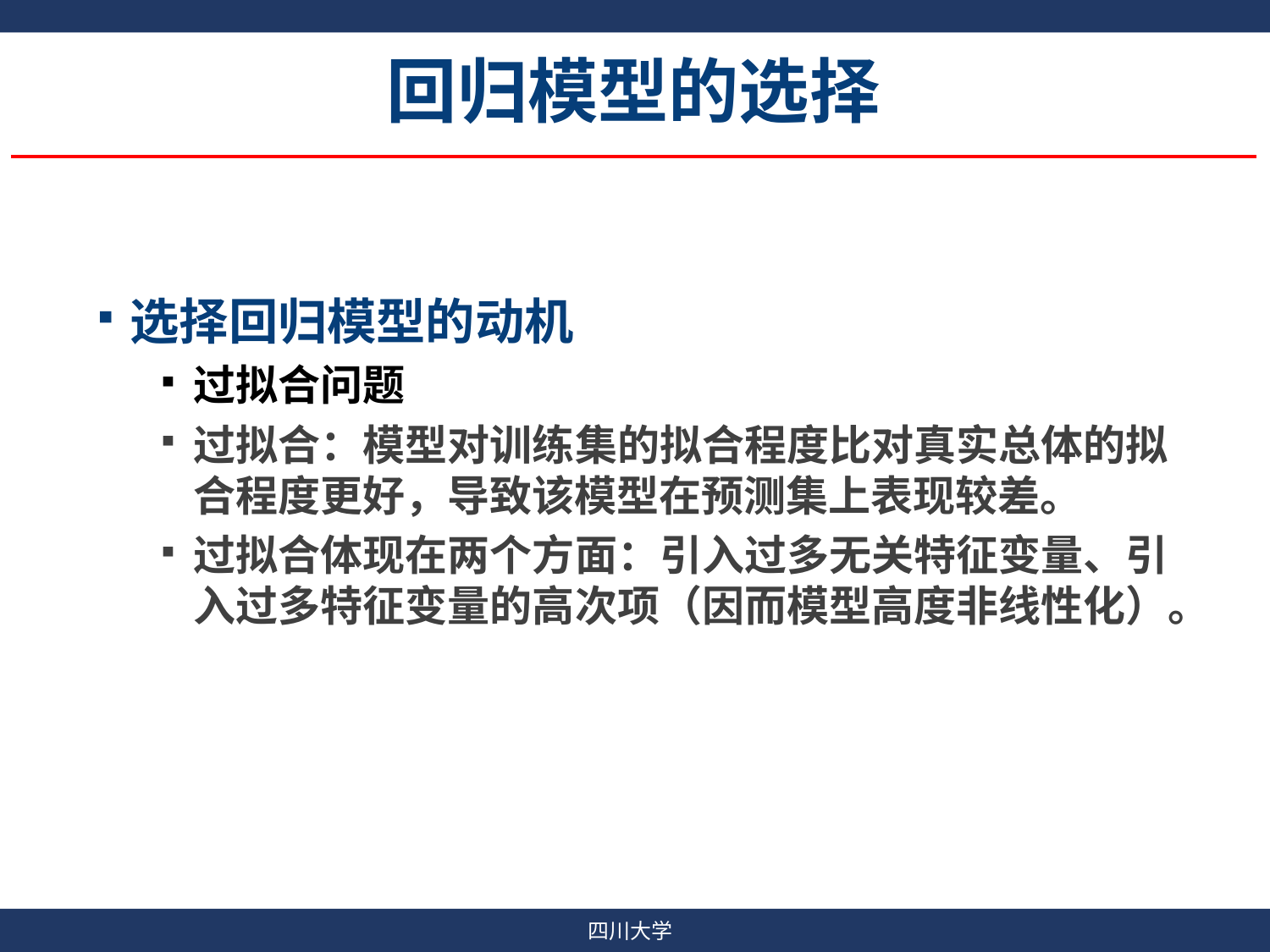

# 回归模型的选择
选择回归模型的动机
过拟合问题
过拟合：模型对训练集的拟合程度比对真实总体的拟合程度更好，导致该模型在预测集上表现较差。
过拟合体现在两个方面：引入过多无关特征变量、引入过多特征变量的高次项（因而模型高度非线性化）。